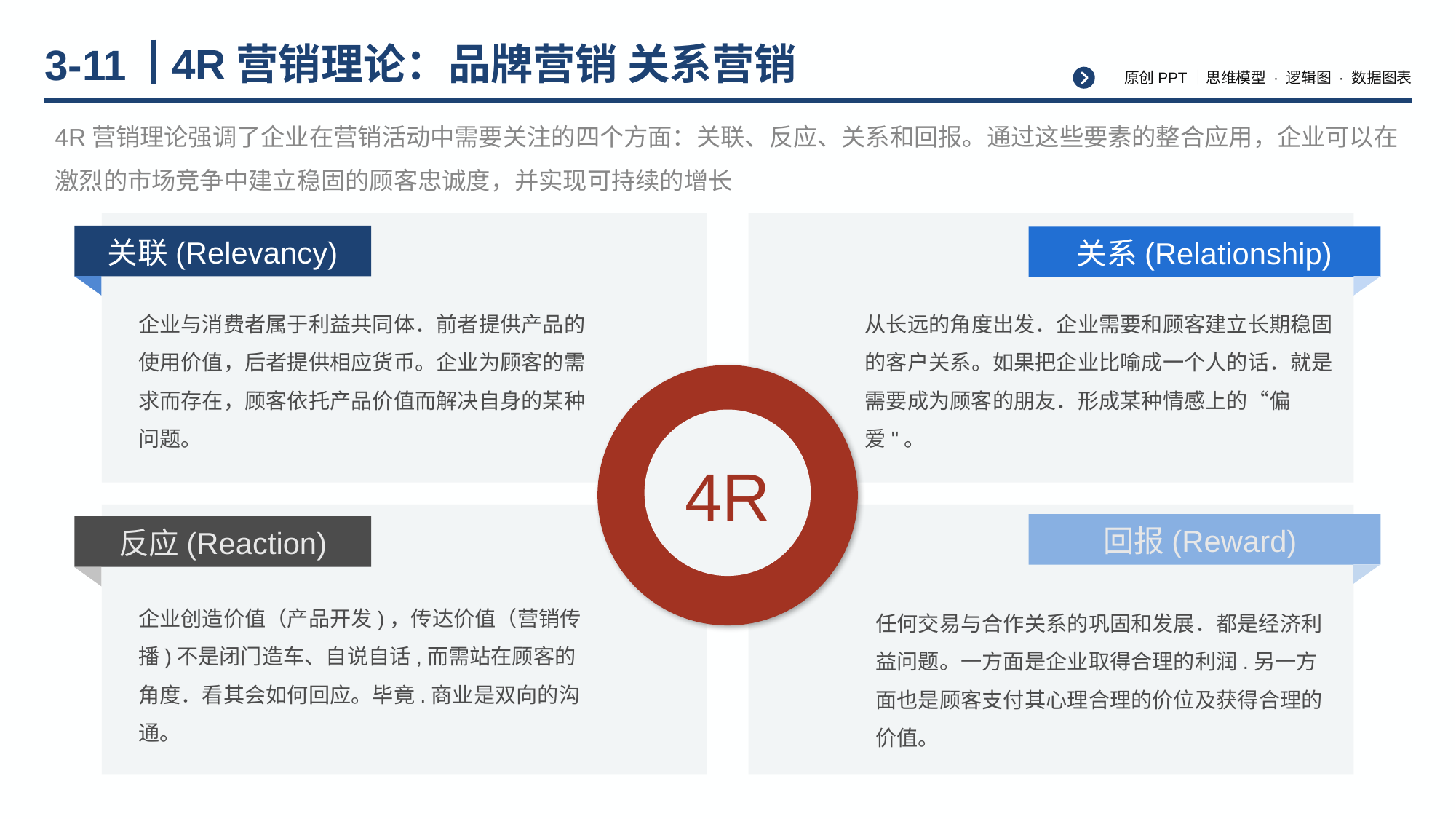

# 4R营销理论：品牌营销 关系营销
3-11
4R营销理论强调了企业在营销活动中需要关注的四个方面：关联、反应、关系和回报。通过这些要素的整合应用，企业可以在激烈的市场竞争中建立稳固的顾客忠诚度，并实现可持续的增长

关联(Relevancy)
关系(Relationship)

企业与消费者属于利益共同体．前者提供产品的使用价值，后者提供相应货币。企业为顾客的需求而存在，顾客依托产品价值而解决自身的某种问题。
从长远的角度出发．企业需要和顾客建立长期稳固的客户关系。如果把企业比喻成一个人的话．就是需要成为顾客的朋友．形成某种情感上的“偏爱"。

4R

回报(Reward)
反应(Reaction)

企业创造价值（产品开发)，传达价值（营销传播)不是闭门造车、自说自话,而需站在顾客的角度．看其会如何回应。毕竟.商业是双向的沟通。
任何交易与合作关系的巩固和发展．都是经济利益问题。一方面是企业取得合理的利润.另一方面也是顾客支付其心理合理的价位及获得合理的价值。